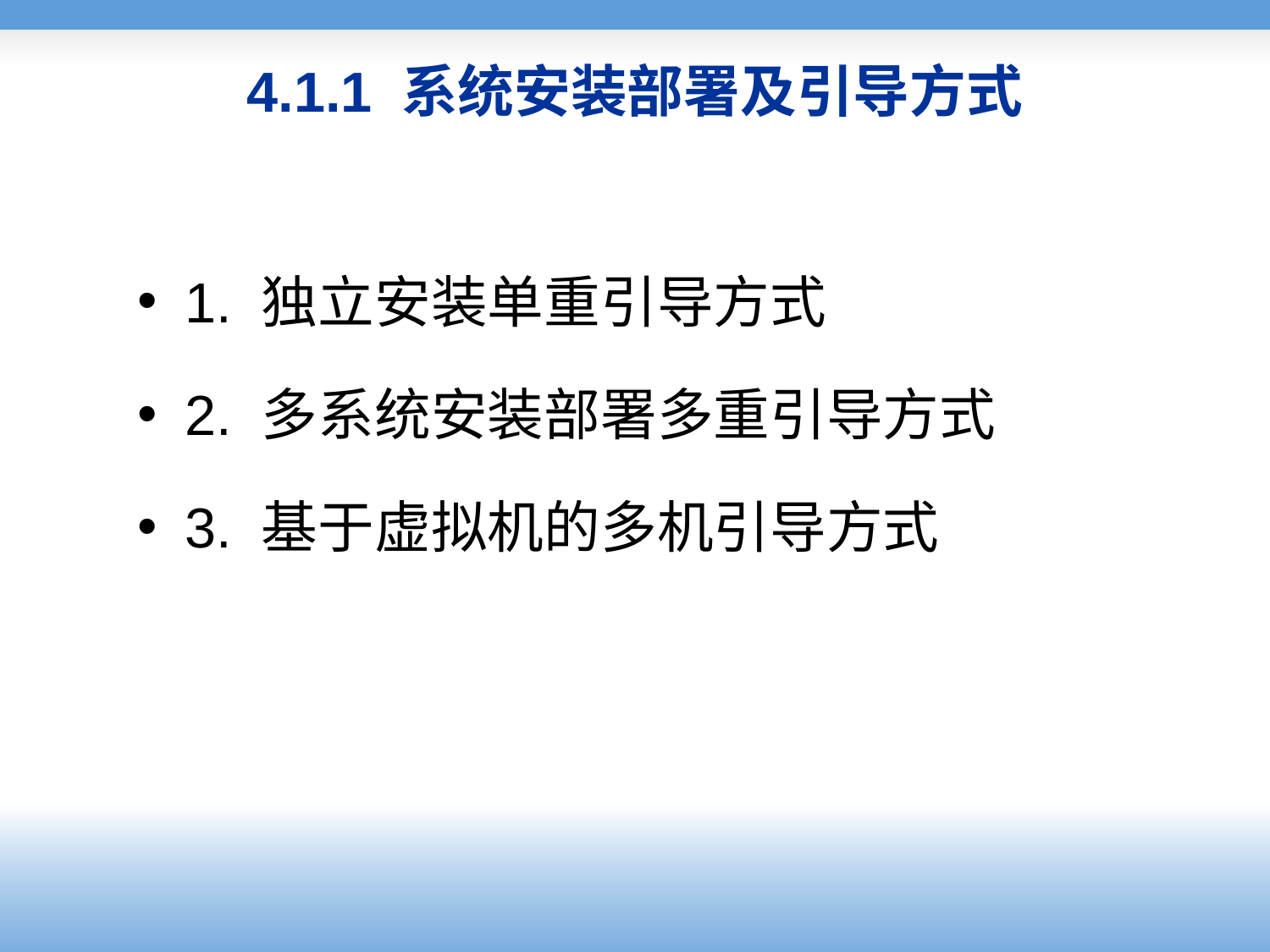

# 4.1.1 系统安装部署及引导方式
1. 独立安装单重引导方式
2. 多系统安装部署多重引导方式
3. 基于虚拟机的多机引导方式